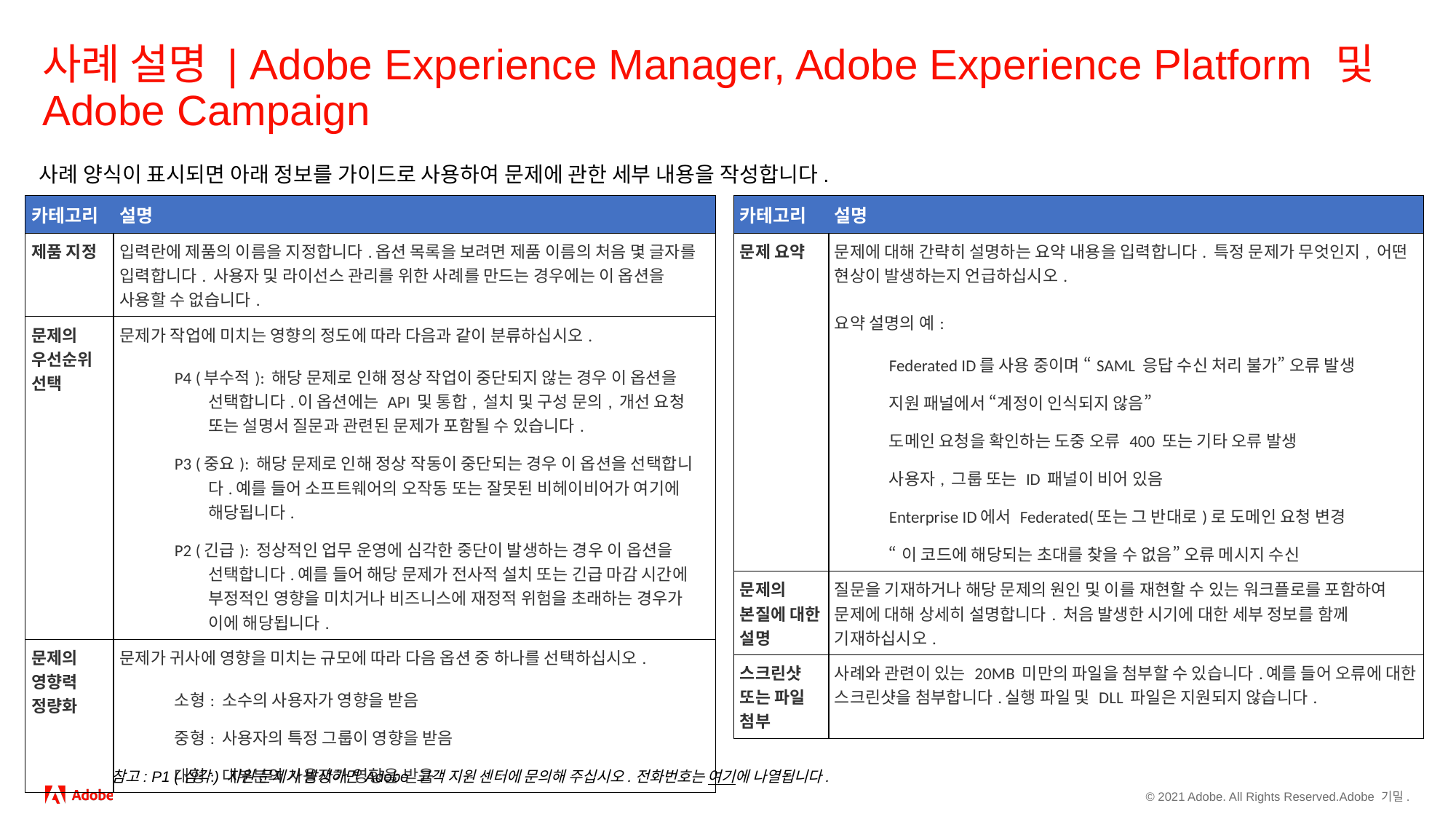

# 사례 설명 | Adobe Experience Manager, Adobe Experience Platform 및 Adobe Campaign
사례 양식이 표시되면 아래 정보를 가이드로 사용하여 문제에 관한 세부 내용을 작성합니다.

| 카테고리 | 설명 |
| --- | --- |
| 제품 지정 | 입력란에 제품의 이름을 지정합니다.옵션 목록을 보려면 제품 이름의 처음 몇 글자를 입력합니다. 사용자 및 라이선스 관리를 위한 사례를 만드는 경우에는 이 옵션을 사용할 수 없습니다. |
| 문제의 우선순위 선택 | 문제가 작업에 미치는 영향의 정도에 따라 다음과 같이 분류하십시오. P4 (부수적): 해당 문제로 인해 정상 작업이 중단되지 않는 경우 이 옵션을 선택합니다.이 옵션에는 API 및 통합, 설치 및 구성 문의, 개선 요청 또는 설명서 질문과 관련된 문제가 포함될 수 있습니다. P3 (중요): 해당 문제로 인해 정상 작동이 중단되는 경우 이 옵션을 선택합니다.예를 들어 소프트웨어의 오작동 또는 잘못된 비헤이비어가 여기에 해당됩니다.  P2 (긴급): 정상적인 업무 운영에 심각한 중단이 발생하는 경우 이 옵션을 선택합니다.예를 들어 해당 문제가 전사적 설치 또는 긴급 마감 시간에 부정적인 영향을 미치거나 비즈니스에 재정적 위험을 초래하는 경우가 이에 해당됩니다. |
| 문제의 영향력 정량화 | 문제가 귀사에 영향을 미치는 규모에 따라 다음 옵션 중 하나를 선택하십시오. 소형: 소수의 사용자가 영향을 받음 중형: 사용자의 특정 그룹이 영향을 받음 대형: 대부분의 사용자가 영향을 받음 |
| 카테고리 | 설명 |
| --- | --- |
| 문제 요약 | 문제에 대해 간략히 설명하는 요약 내용을 입력합니다. 특정 문제가 무엇인지, 어떤 현상이 발생하는지 언급하십시오.  요약 설명의 예: Federated ID를 사용 중이며 “SAML 응답 수신 처리 불가” 오류 발생 지원 패널에서 “계정이 인식되지 않음” 도메인 요청을 확인하는 도중 오류 400 또는 기타 오류 발생 사용자, 그룹 또는 ID 패널이 비어 있음 Enterprise ID에서 Federated(또는 그 반대로)로 도메인 요청 변경 “이 코드에 해당되는 초대를 찾을 수 없음” 오류 메시지 수신 |
| 문제의 본질에 대한 설명 | 질문을 기재하거나 해당 문제의 원인 및 이를 재현할 수 있는 워크플로를 포함하여 문제에 대해 상세히 설명합니다. 처음 발생한 시기에 대한 세부 정보를 함께 기재하십시오. |
| 스크린샷 또는 파일 첨부 | 사례와 관련이 있는 20MB 미만의 파일을 첨부할 수 있습니다.예를 들어 오류에 대한 스크린샷을 첨부합니다.실행 파일 및 DLL 파일은 지원되지 않습니다. |
참고: P1 (심각) 지원 문제가 발생하면 Adobe 고객 지원 센터에 문의해 주십시오.전화번호는 여기에 나열됩니다.